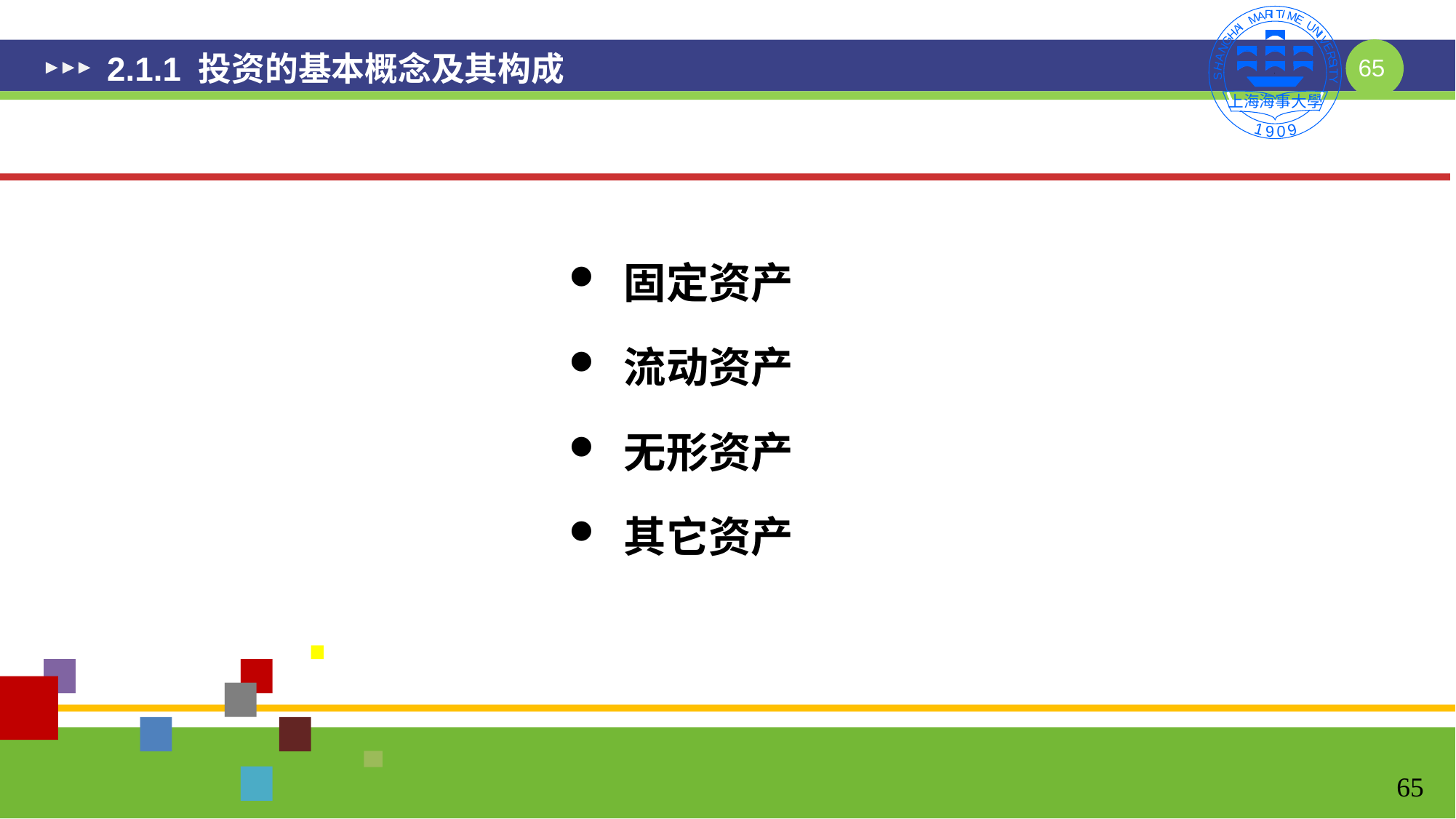

# 2.1.1 投资的基本概念及其构成

固定资产
流动资产
无形资产
其它资产

65

65